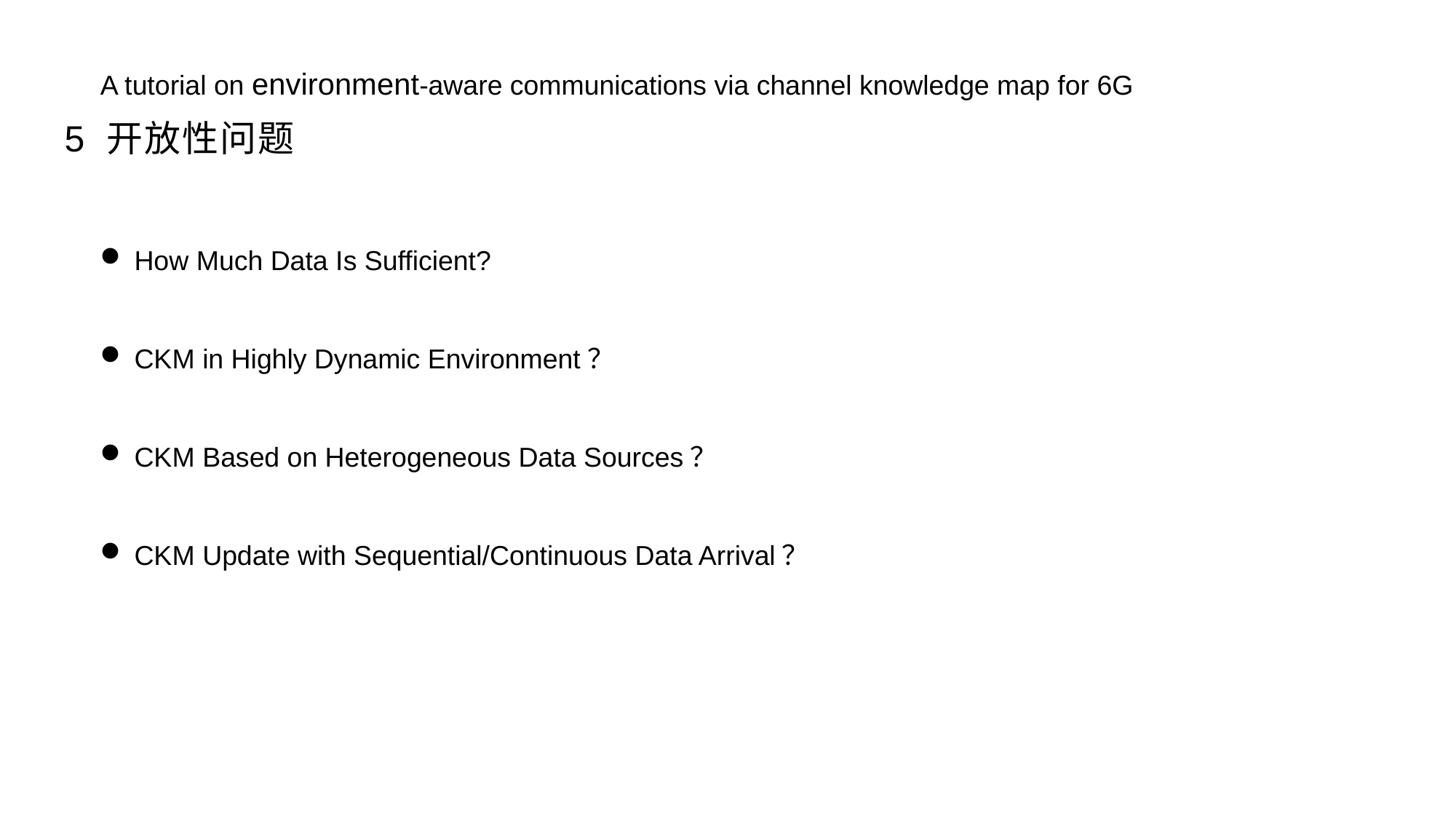

# A tutorial on environment-aware communications via channel knowledge map for 6G
5 开放性问题
How Much Data Is Sufficient?
CKM in Highly Dynamic Environment？
CKM Based on Heterogeneous Data Sources？
CKM Update with Sequential/Continuous Data Arrival？